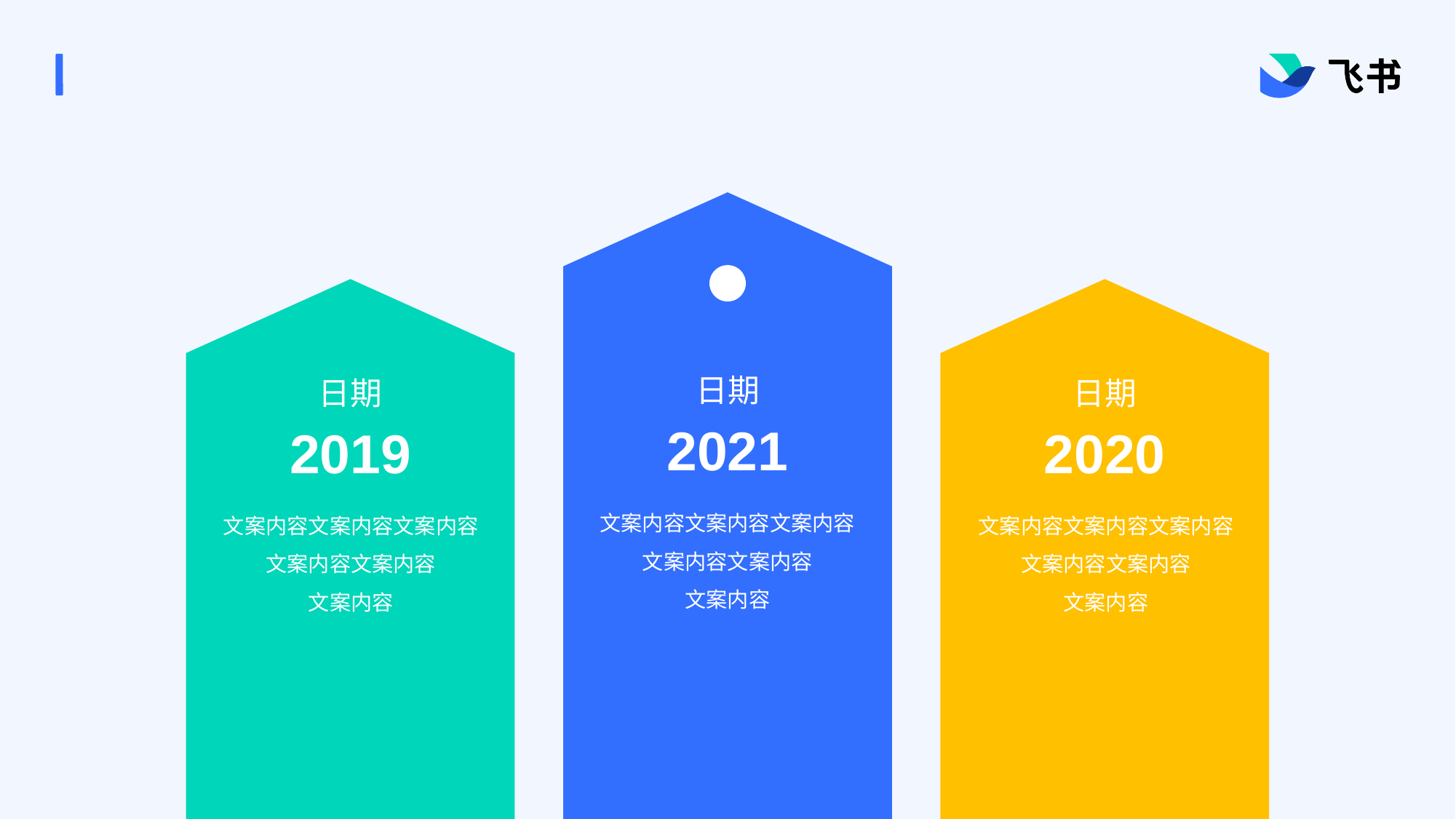

#

日期
2021
文案内容文案内容文案内容
文案内容文案内容
文案内容
日期
2019
文案内容文案内容文案内容
文案内容文案内容
文案内容
日期
2020
文案内容文案内容文案内容
文案内容文案内容
文案内容